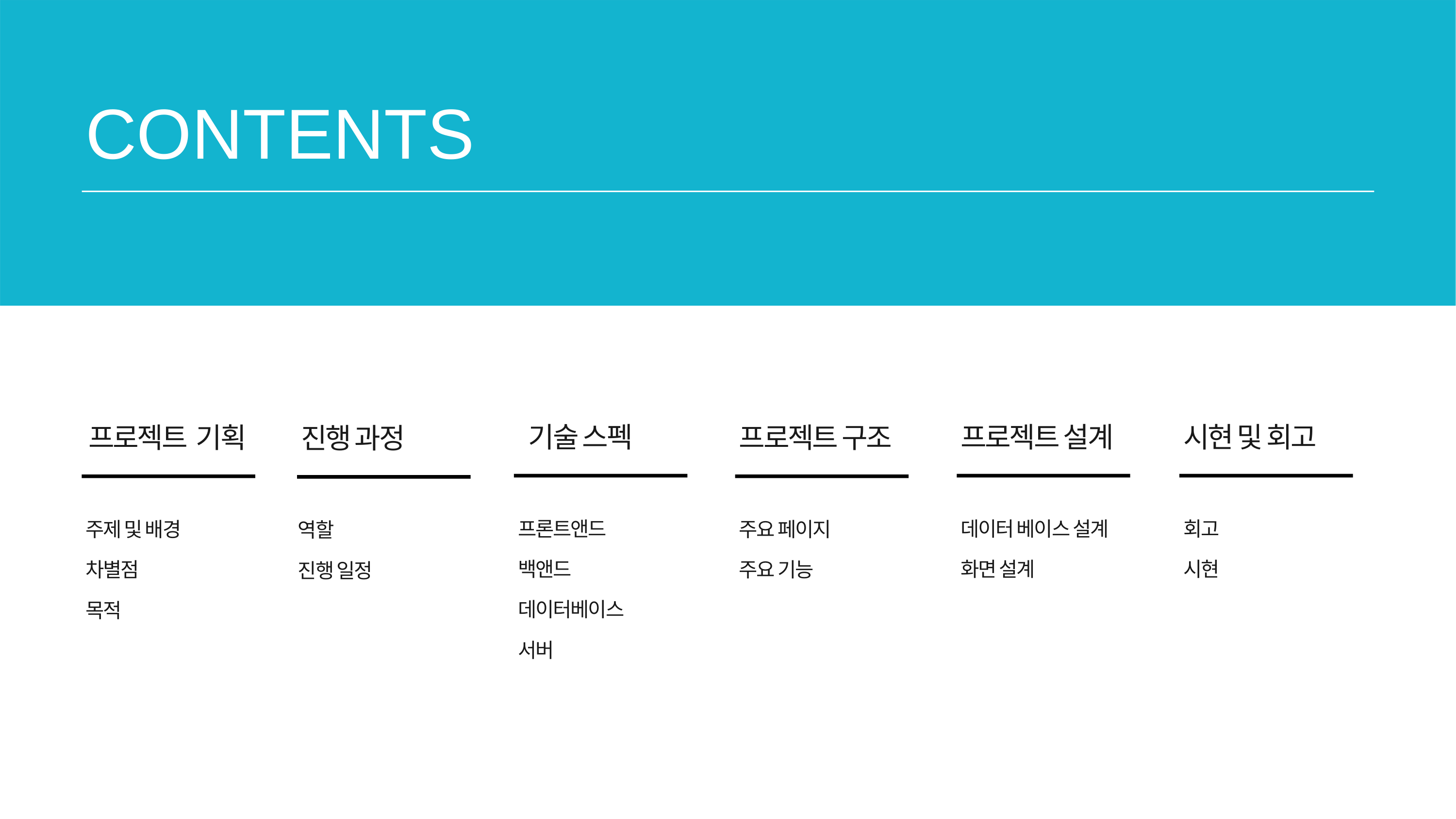

CONTENTS

 기술 스펙
프로젝트 설계
시현 및 회고
프로젝트  기획
프로젝트 구조
진행 과정

프론트앤드
백앤드
데이터베이스
서버
데이터 베이스 설계
화면 설계
회고
시현
주제 및 배경
차별점
목적
주요 페이지
주요 기능
역할
진행 일정